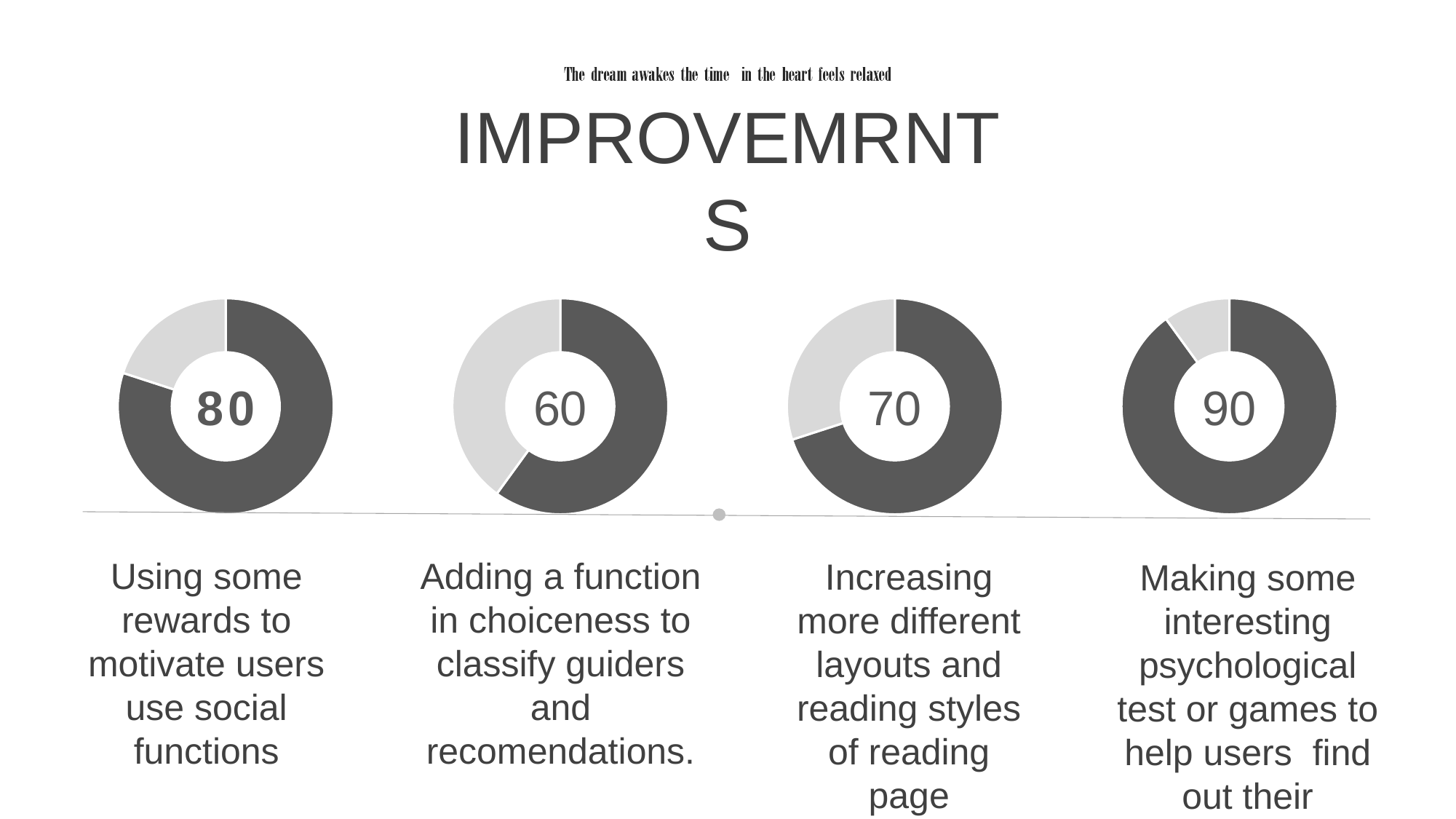

IMPROVEMRNTS

### Chart

| Category | 销售额 |
|---|---|
| 第一季度 | 8.0 |
| 第二季度 | 2.0 |

### Chart

| Category | 销售额 |
|---|---|
| 第一季度 | 6.0 |
| 第二季度 | 4.0 |

### Chart

| Category | 销售额 |
|---|---|
| 第一季度 | 7.0 |
| 第二季度 | 3.0 |

### Chart

| Category | 销售额 |
|---|---|
| 第一季度 | 9.0 |
| 第二季度 | 1.0 |
80
60
70
90

Using some rewards to motivate users use social functions
Adding a function in choiceness to classify guiders and recomendations.
Increasing more different layouts and reading styles of reading page
Making some interesting psychological test or games to help users  find out their preference of books and reading styles.